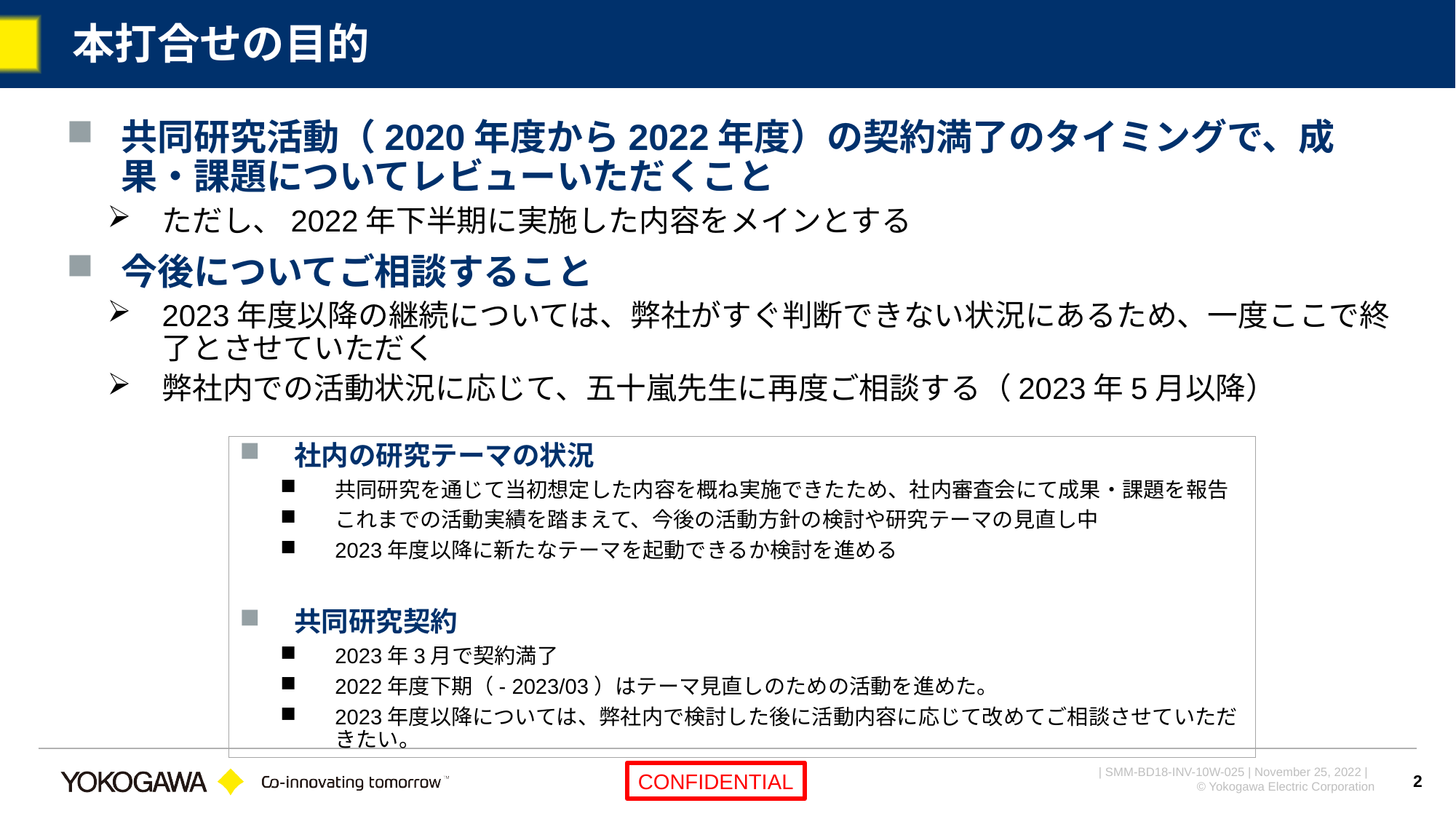

# 本打合せの目的
共同研究活動（2020年度から2022年度）の契約満了のタイミングで、成果・課題についてレビューいただくこと
ただし、2022年下半期に実施した内容をメインとする
今後についてご相談すること
2023年度以降の継続については、弊社がすぐ判断できない状況にあるため、一度ここで終了とさせていただく
弊社内での活動状況に応じて、五十嵐先生に再度ご相談する（2023年5月以降）
社内の研究テーマの状況
共同研究を通じて当初想定した内容を概ね実施できたため、社内審査会にて成果・課題を報告
これまでの活動実績を踏まえて、今後の活動方針の検討や研究テーマの見直し中
2023年度以降に新たなテーマを起動できるか検討を進める

共同研究契約
2023年3月で契約満了
2022年度下期（- 2023/03）はテーマ見直しのための活動を進めた。
2023年度以降については、弊社内で検討した後に活動内容に応じて改めてご相談させていただきたい。
2